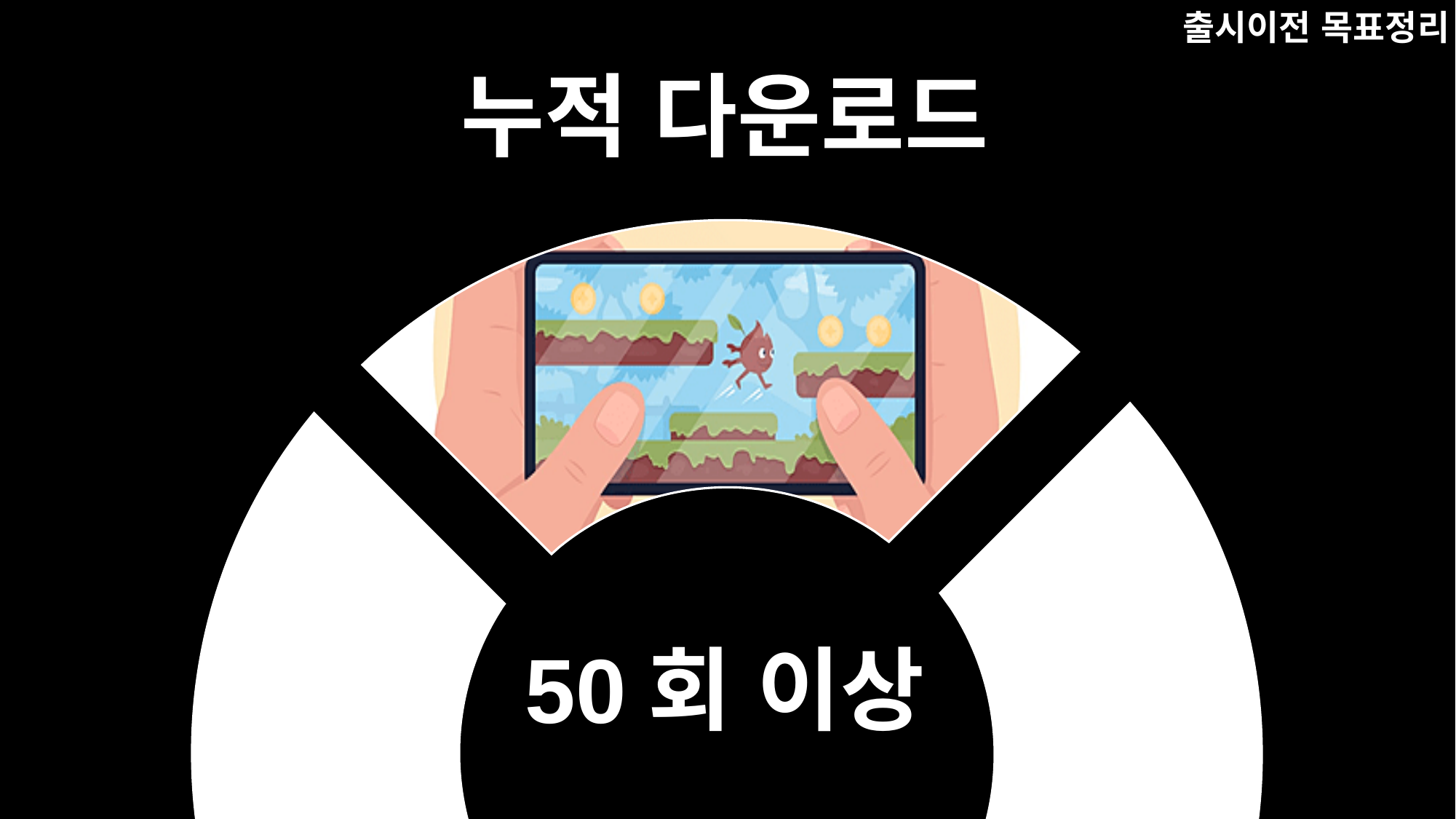

출시이전 목표정리

누적 다운로드

50회 이상
치킨 1마리
약 16달러